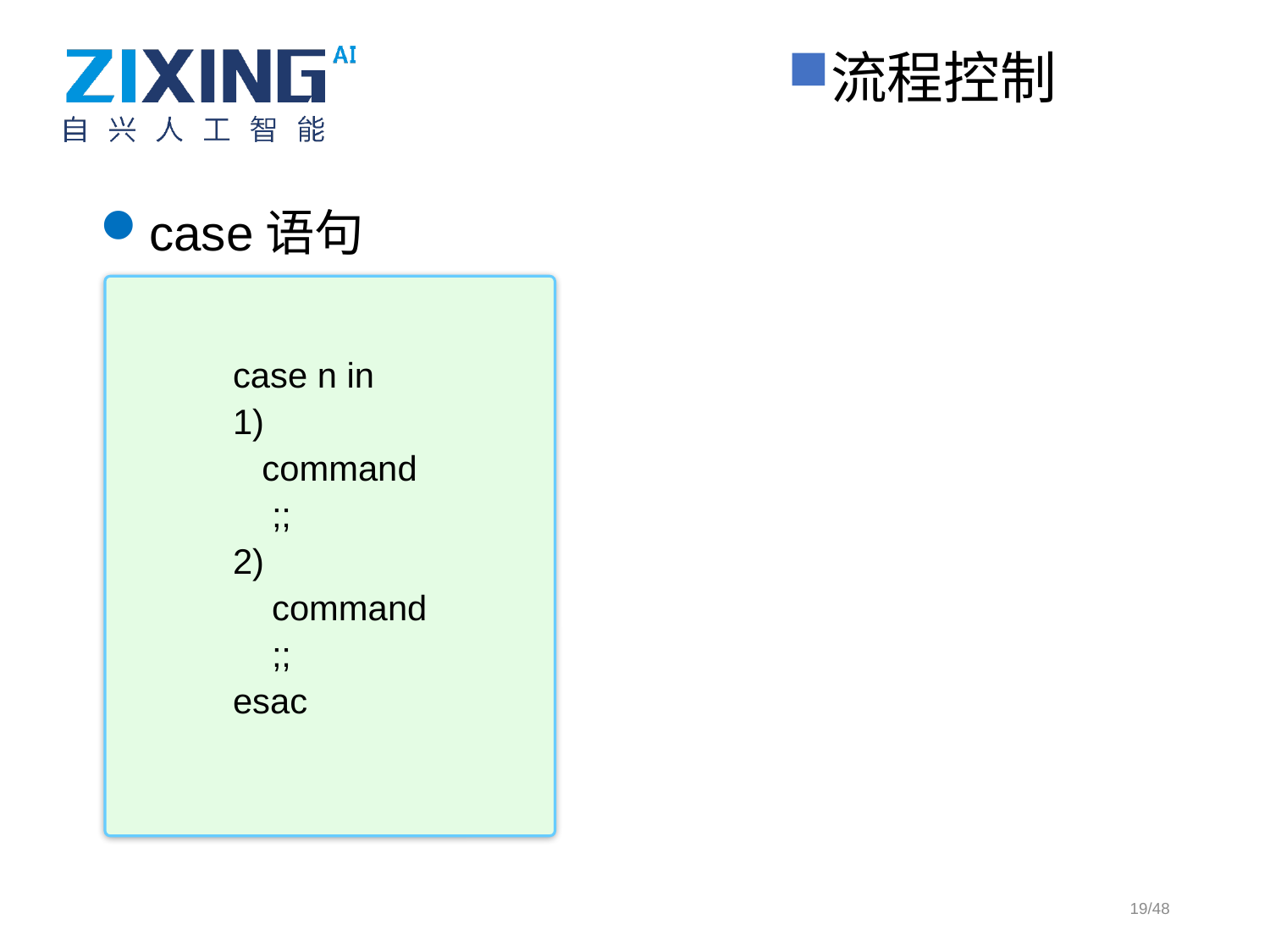

流程控制
case语句

case n in
1)
   command
    ;;
2)
    command
    ;;
esac

19/48